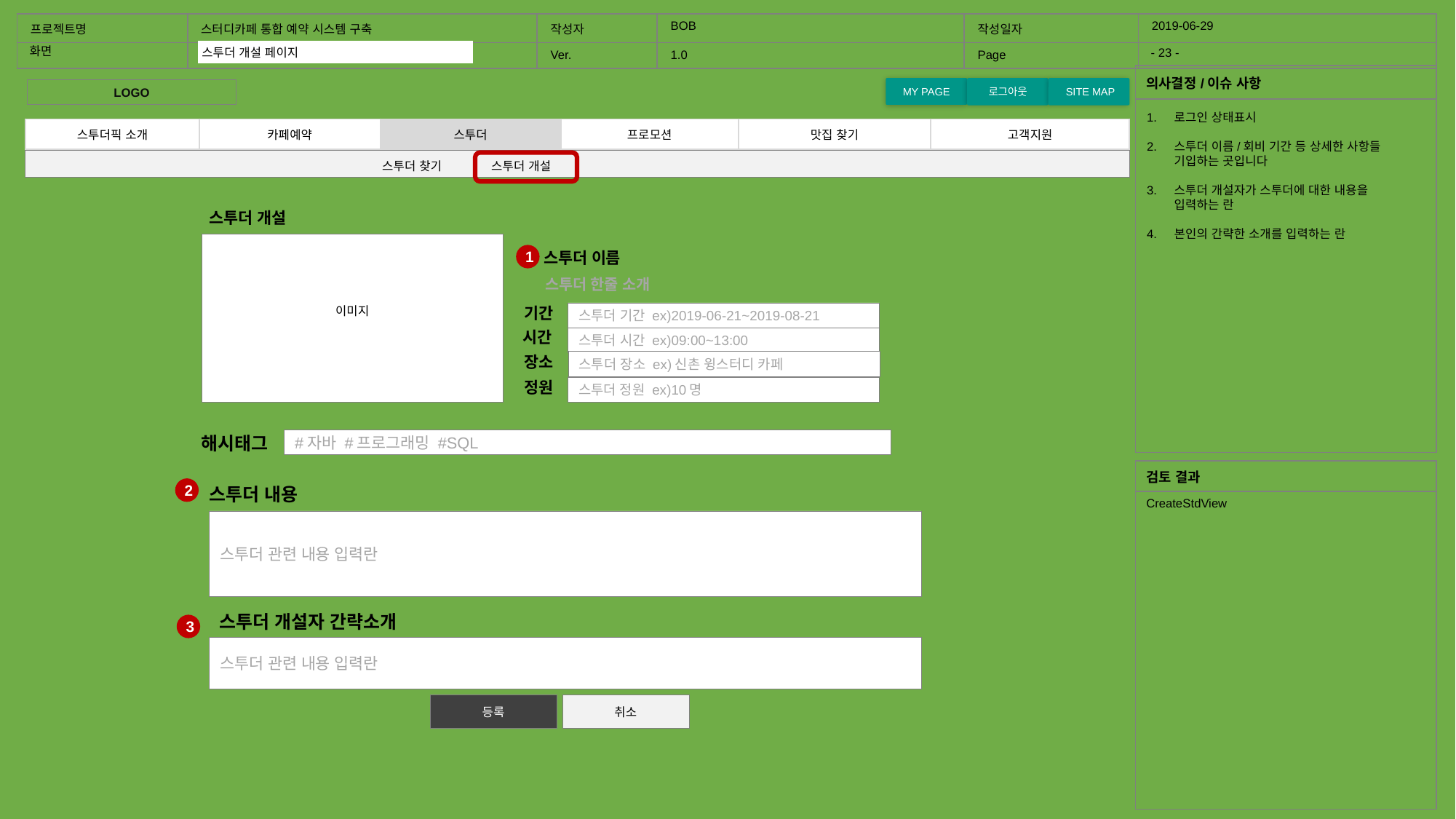

| 프로젝트명 | 스터디카페 통합 예약 시스템 구축 | 작성자 | BOB | 작성일자 | 2019-06-29 |
| --- | --- | --- | --- | --- | --- |
|  |  | Ver. | 1.0 | Page |  |
화면
- 23 -

홈화면
스투더 개설 페이지
| 의사결정/이슈 사항 |
| --- |
|  |
MY PAGE
로그아웃
 SITE MAP
LOGO
로그인 상태표시

스투더 이름/회비 기간 등 상세한 사항들
기입하는 곳입니다

스투더 개설자가 스투더에 대한 내용을
입력하는 란

본인의 간략한 소개를 입력하는 란

| 스투더픽 소개 | 카페예약 | 스투더 | 프로모션 | 맛집 찾기 | 고객지원 |
| --- | --- | --- | --- | --- | --- |

스투더 찾기	스투더 개설
스투더 개설

이미지

스투더 이름
1
스투더 한줄 소개
기간
스투더 기간 ex)2019-06-21~2019-08-21
시간
스투더 시간 ex)09:00~13:00
장소
스투더 장소 ex)신촌 윙스터디 카페
정원
스투더 정원 ex)10명
해시태그
#자바 #프로그래밍 #SQL
| 검토 결과 |
| --- |
| CreateStdView |
스투더 내용
2
스투더 관련 내용 입력란
스투더 개설자 간략소개
3
스투더 관련 내용 입력란
등록
취소